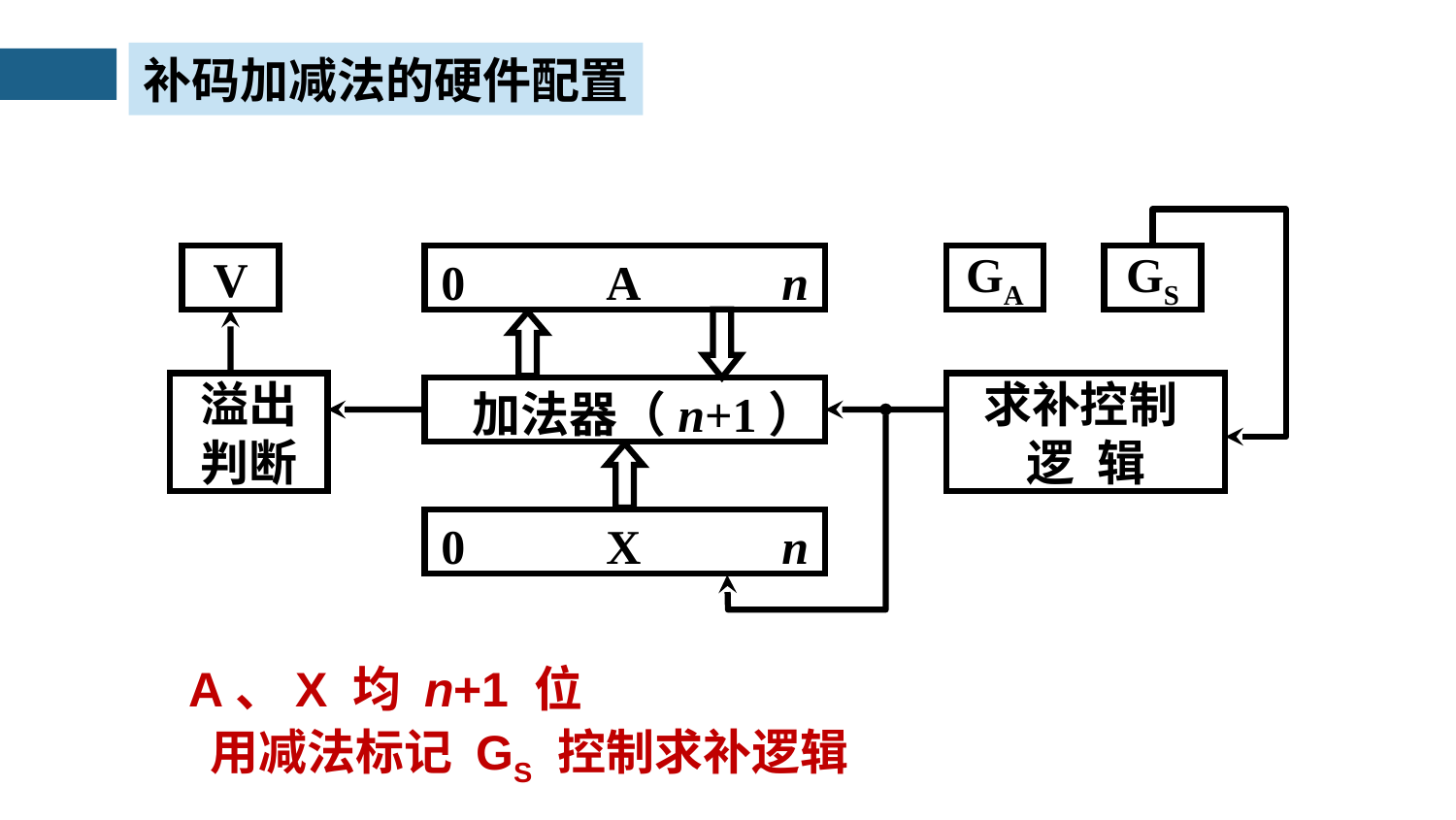

补码加减法的硬件配置

V
0          A          n
GA
GS

溢出
判断
求补控制
逻  辑
  加法器（n+1）

0          X          n
A、X 均 n+1 位
用减法标记 GS 控制求补逻辑